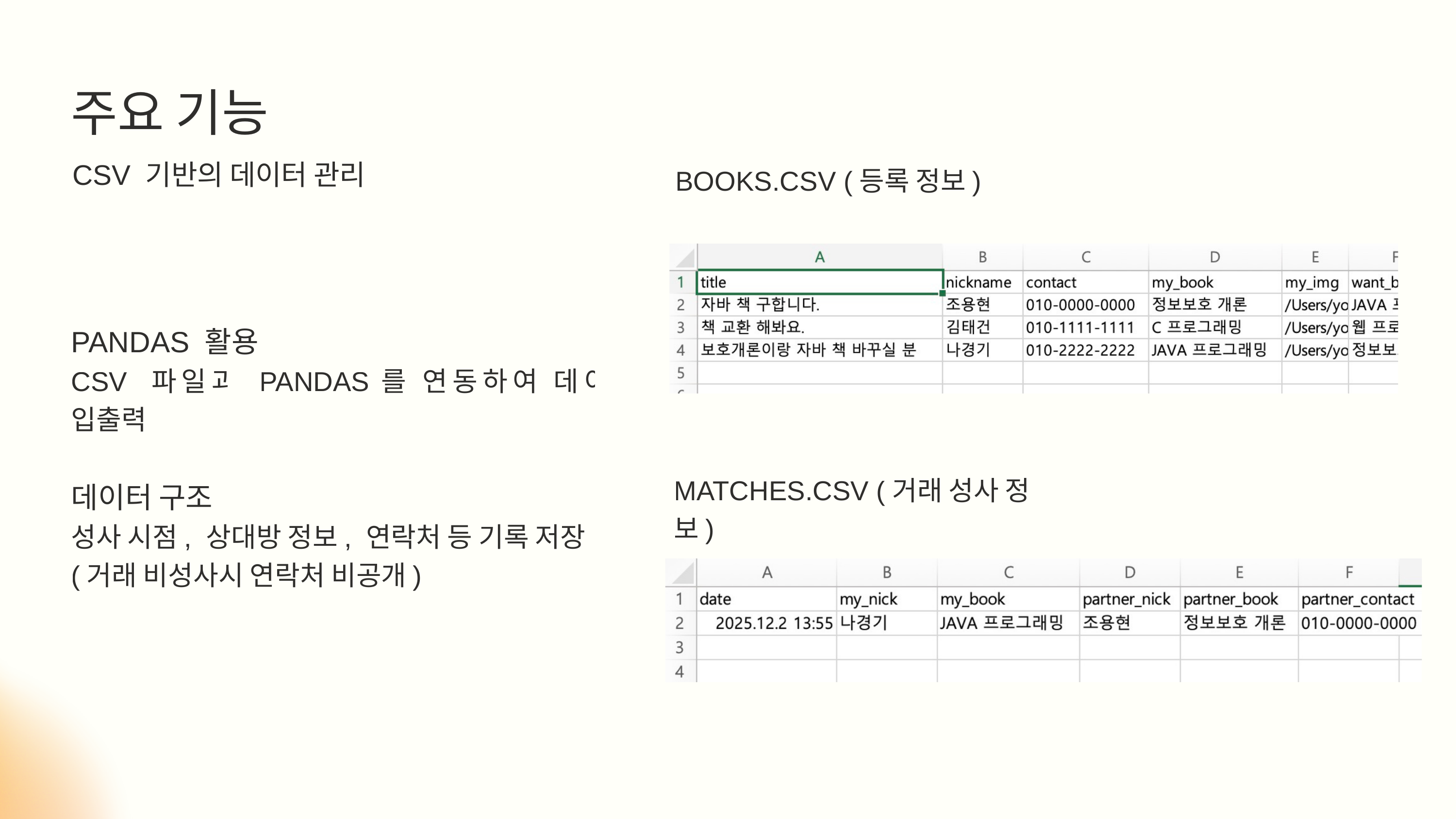

주요 기능
CSV 기반의 데이터 관리
BOOKS.CSV (등록 정보)

PANDAS 활용
CSV 파일과 PANDAS를 연동하여 데이터 입출력

데이터 구조
성사 시점, 상대방 정보, 연락처 등 기록 저장
(거래 비성사시 연락처 비공개)

MATCHES.CSV (거래 성사 정보)